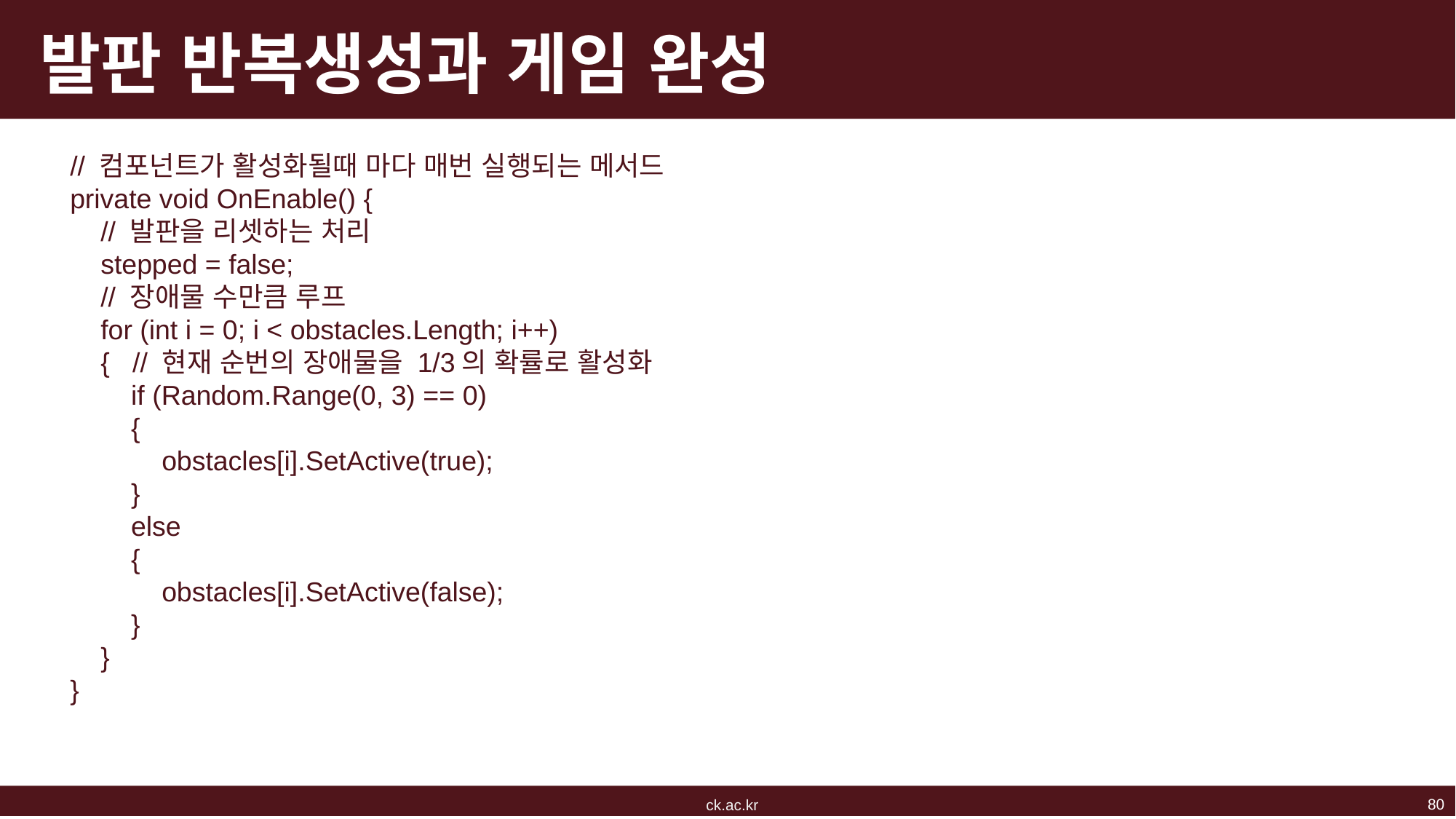

# 발판 반복생성과 게임 완성
    // 컴포넌트가 활성화될때 마다 매번 실행되는 메서드
    private void OnEnable() {
        // 발판을 리셋하는 처리
        stepped = false;
        // 장애물 수만큼 루프
        for (int i = 0; i < obstacles.Length; i++)
        {   // 현재 순번의 장애물을 1/3의 확률로 활성화
            if (Random.Range(0, 3) == 0)
            {
                obstacles[i].SetActive(true);
            }
            else
            {
                obstacles[i].SetActive(false);
            }
        }
    }
80
ck.ac.kr